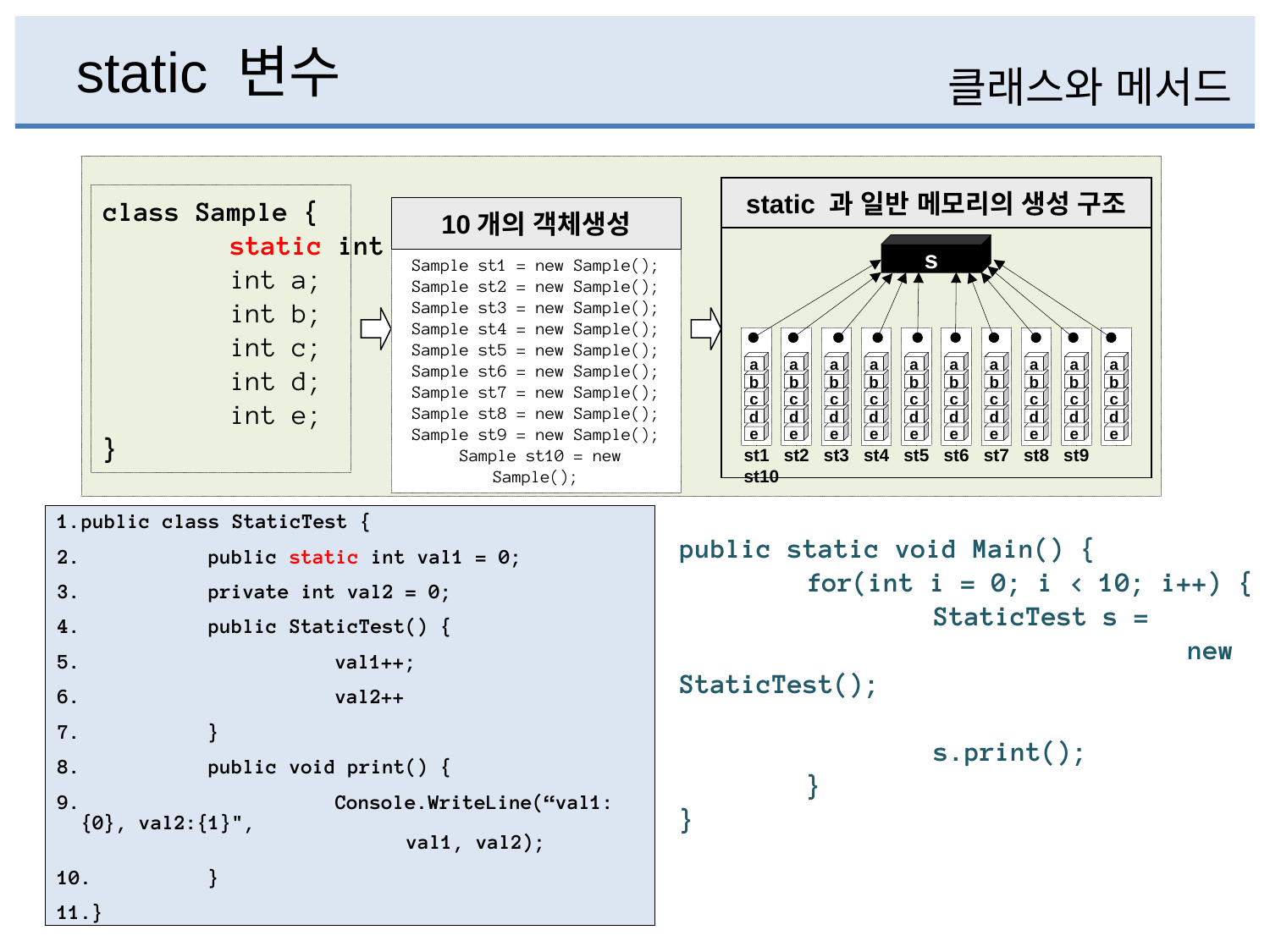

# static 변수
클래스와 메서드

static 과 일반 메모리의 생성 구조
class Sample {
	static int s;
	int a;
	int b;
	int c;
	int d;
	int e;
}
10개의 객체생성

s
Sample st1 = new Sample();
Sample st2 = new Sample();
Sample st3 = new Sample();
Sample st4 = new Sample();
Sample st5 = new Sample();
Sample st6 = new Sample();
Sample st7 = new Sample();
Sample st8 = new Sample();
Sample st9 = new Sample();
 Sample st10 = new Sample();

a
b
c
d
e

a
b
c
d
e

a
b
c
d
e

a
b
c
d
e

a
b
c
d
e

a
b
c
d
e

a
b
c
d
e

a
b
c
d
e

a
b
c
d
e

a
b
c
d
e
st1   st2   st3   st4   st5   st6   st7   st8   st9   st10
public class StaticTest {
	public static int val1 = 0;
	private int val2 = 0;
	public StaticTest() {
		val1++;
		val2++
	}
	public void print() {
		Console.WriteLine(“val1:{0}, val2:{1}",
                            val1, val2);
	}
}
public static void Main() {
	for(int i = 0; i < 10; i++) {
		StaticTest s =
				new StaticTest();

		s.print();
	}
}